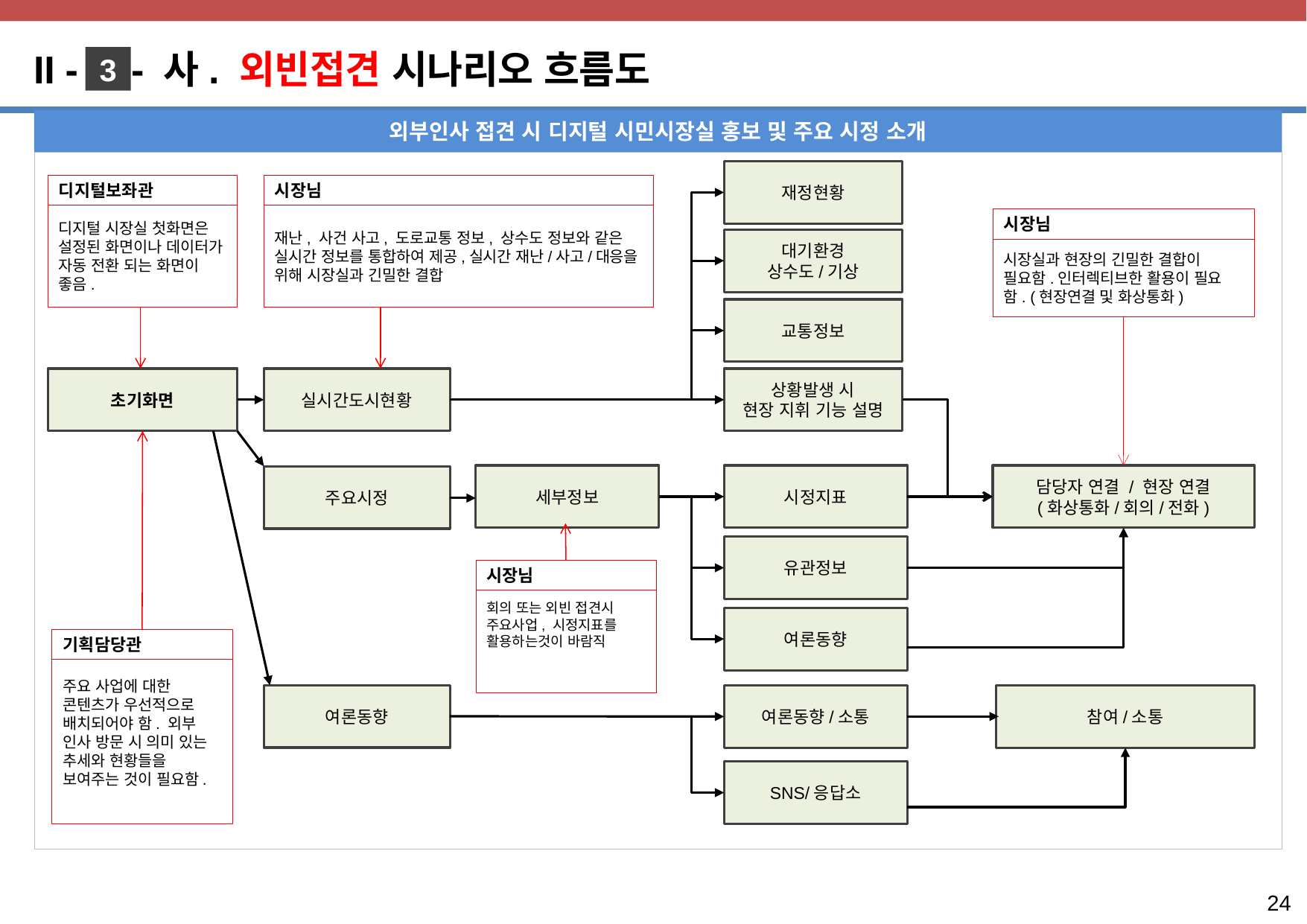

II -     - 사. 외빈접견 시나리오 흐름도
3
외부인사 접견 시 디지털 시민시장실 홍보 및 주요 시정 소개

재정현황
디지털보좌관
시장님
디지털 시장실 첫화면은 설정된 화면이나 데이터가 자동 전환 되는 화면이 좋음.
재난, 사건 사고, 도로교통 정보, 상수도 정보와 같은 실시간 정보를 통합하여 제공,실시간 재난/사고/대응을 위해 시장실과 긴밀한 결합
시장님
시장실과 현장의 긴밀한 결합이 필요함.인터렉티브한 활용이 필요함. (현장연결 및 화상통화)
대기환경
상수도/기상
교통정보
실시간도시현황
상황발생 시
현장 지휘 기능 설명
초기화면
세부정보
시정지표
담당자 연결 / 현장 연결
(화상통화/회의/전화)
주요시정
유관정보
시장님
회의 또는 외빈 접견시
주요사업, 시정지표를
활용하는것이 바람직

여론동향
기획담당관
주요 사업에 대한 콘텐츠가 우선적으로 배치되어야 함. 외부 인사 방문 시 의미 있는 추세와 현황들을 보여주는 것이 필요함.

여론동향
여론동향/소통
참여/소통
SNS/응답소